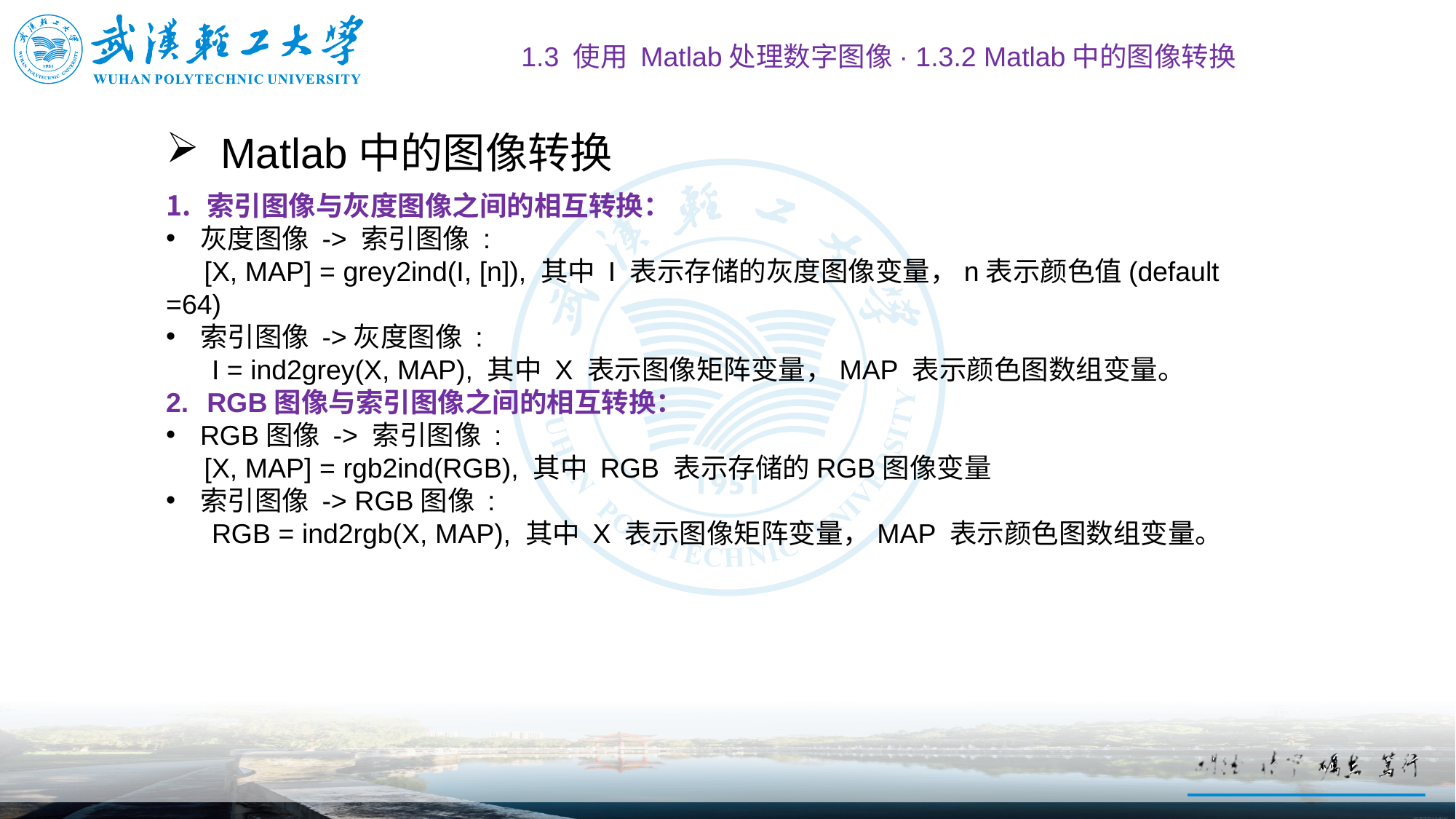

1.3 使用 Matlab处理数字图像· 1.3.2 Matlab中的图像转换
# Matlab中的图像转换
索引图像与灰度图像之间的相互转换：
灰度图像 -> 索引图像 :
     [X, MAP] = grey2ind(I, [n]), 其中 I 表示存储的灰度图像变量，n表示颜色值(default =64)
索引图像 ->灰度图像 :
      I = ind2grey(X, MAP), 其中 X 表示图像矩阵变量，MAP 表示颜色图数组变量。
RGB图像与索引图像之间的相互转换：
RGB图像 -> 索引图像 :
     [X, MAP] = rgb2ind(RGB), 其中 RGB 表示存储的RGB图像变量
索引图像 -> RGB图像 :
      RGB = ind2rgb(X, MAP), 其中 X 表示图像矩阵变量，MAP 表示颜色图数组变量。